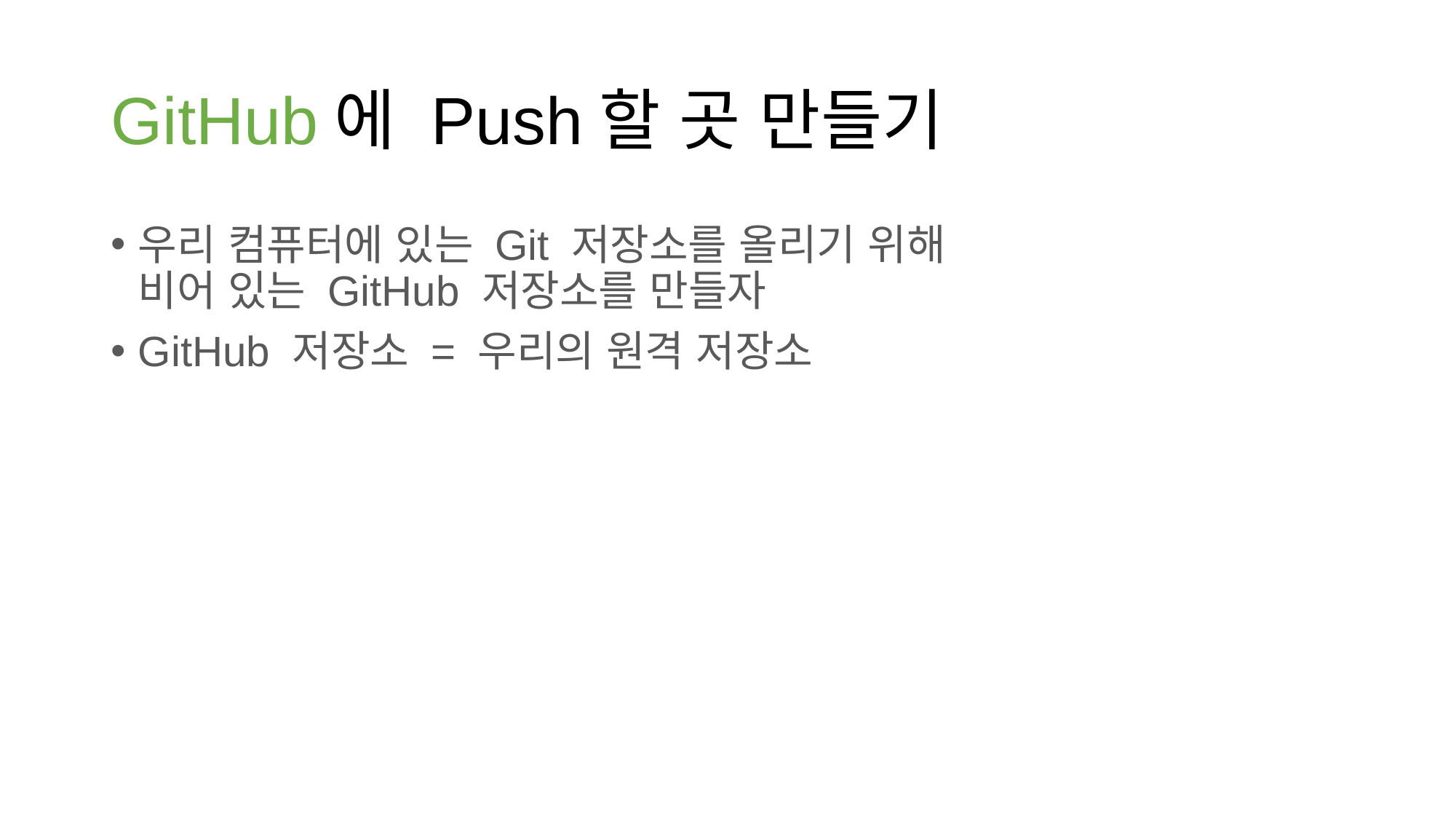

# GitHub에 Push할 곳 만들기
우리 컴퓨터에 있는 Git 저장소를 올리기 위해
비어 있는 GitHub 저장소를 만들자
GitHub 저장소 = 우리의 원격 저장소